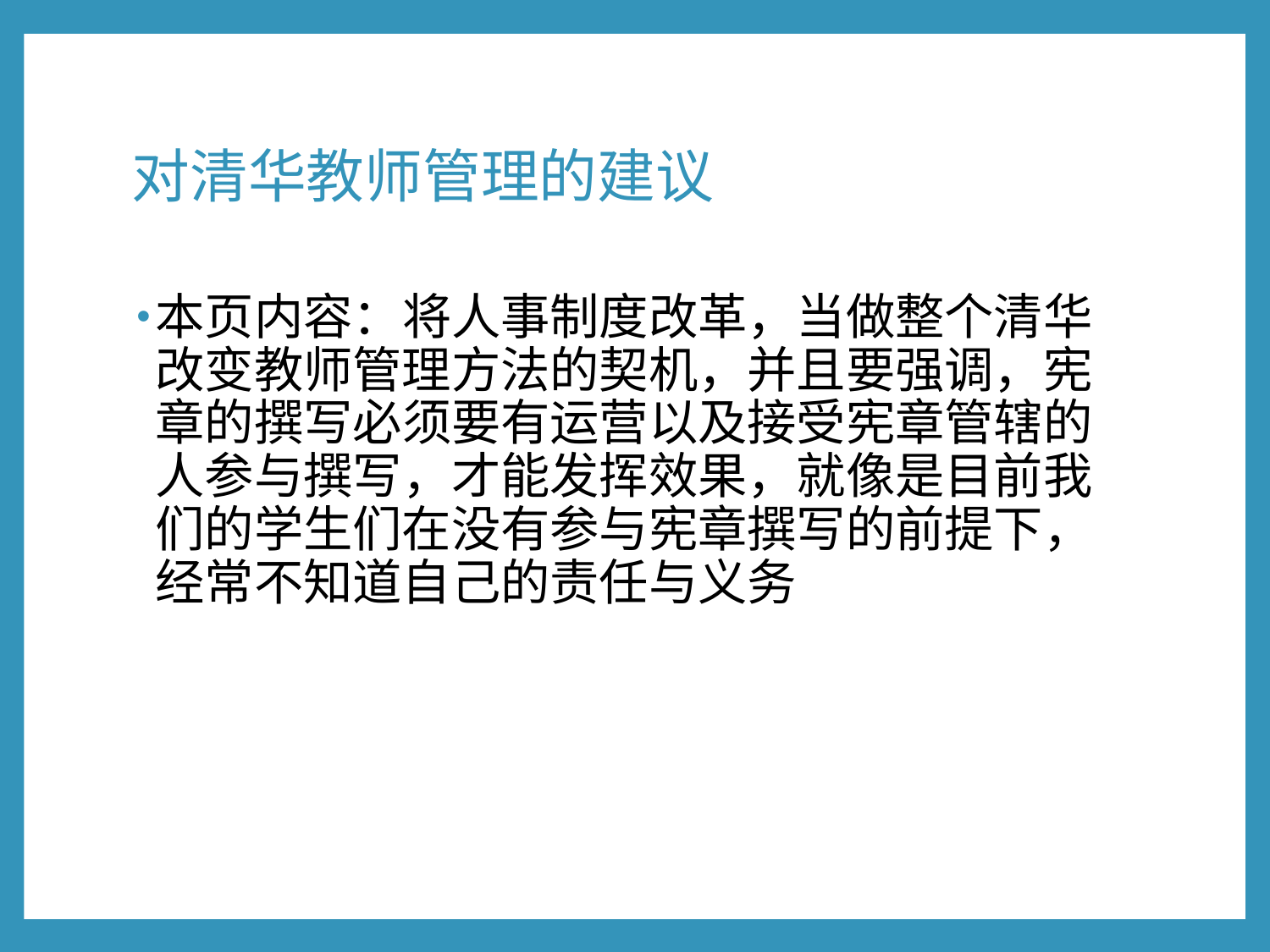

# 对清华教师管理的建议
本页内容：将人事制度改革，当做整个清华改变教师管理方法的契机，并且要强调，宪章的撰写必须要有运营以及接受宪章管辖的人参与撰写，才能发挥效果，就像是目前我们的学生们在没有参与宪章撰写的前提下，经常不知道自己的责任与义务